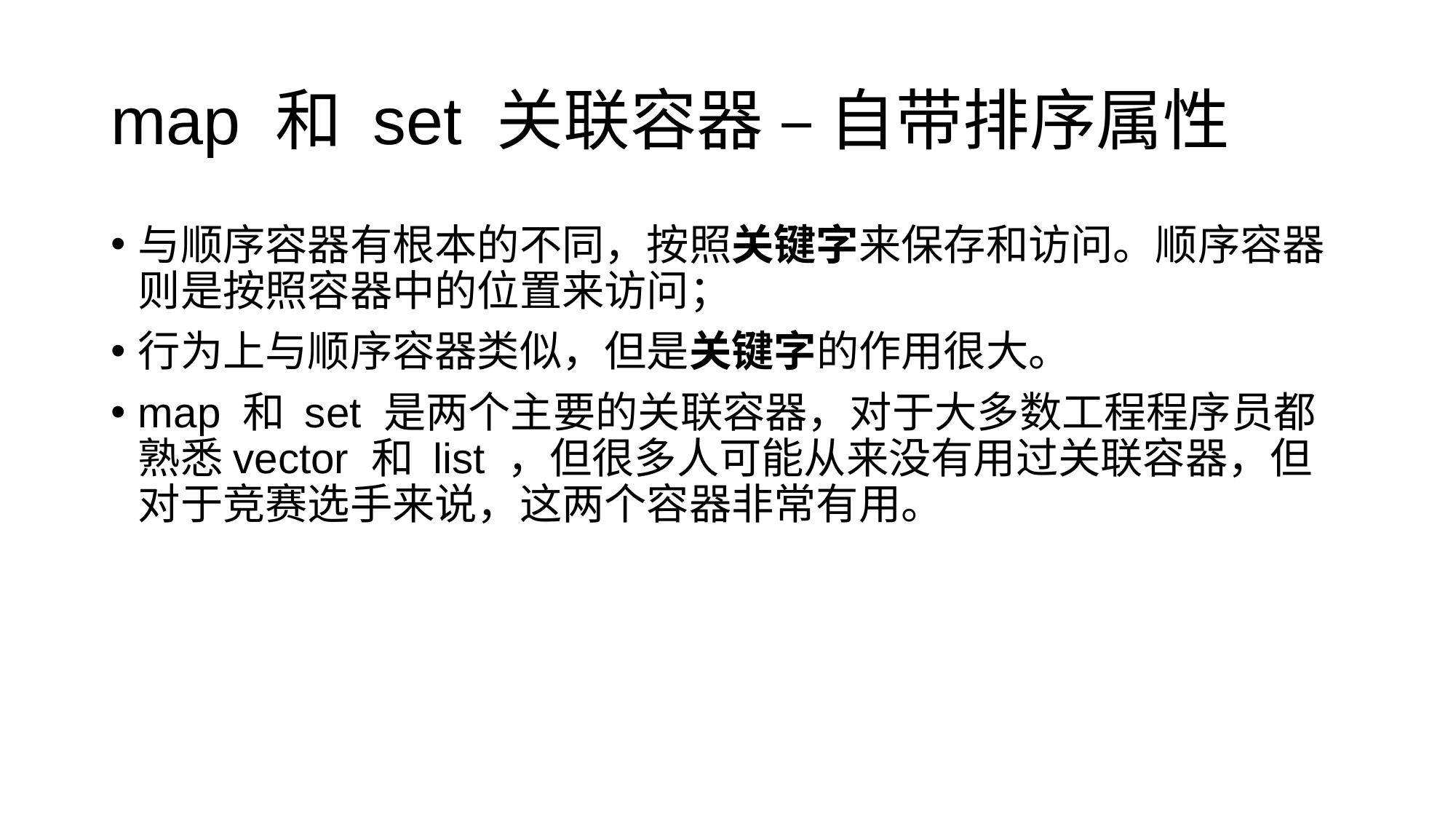

# map 和 set 关联容器 – 自带排序属性
与顺序容器有根本的不同，按照关键字来保存和访问。顺序容器则是按照容器中的位置来访问；
行为上与顺序容器类似，但是关键字的作用很大。
map 和 set 是两个主要的关联容器，对于大多数工程程序员都熟悉vector 和 list ，但很多人可能从来没有用过关联容器，但对于竞赛选手来说，这两个容器非常有用。